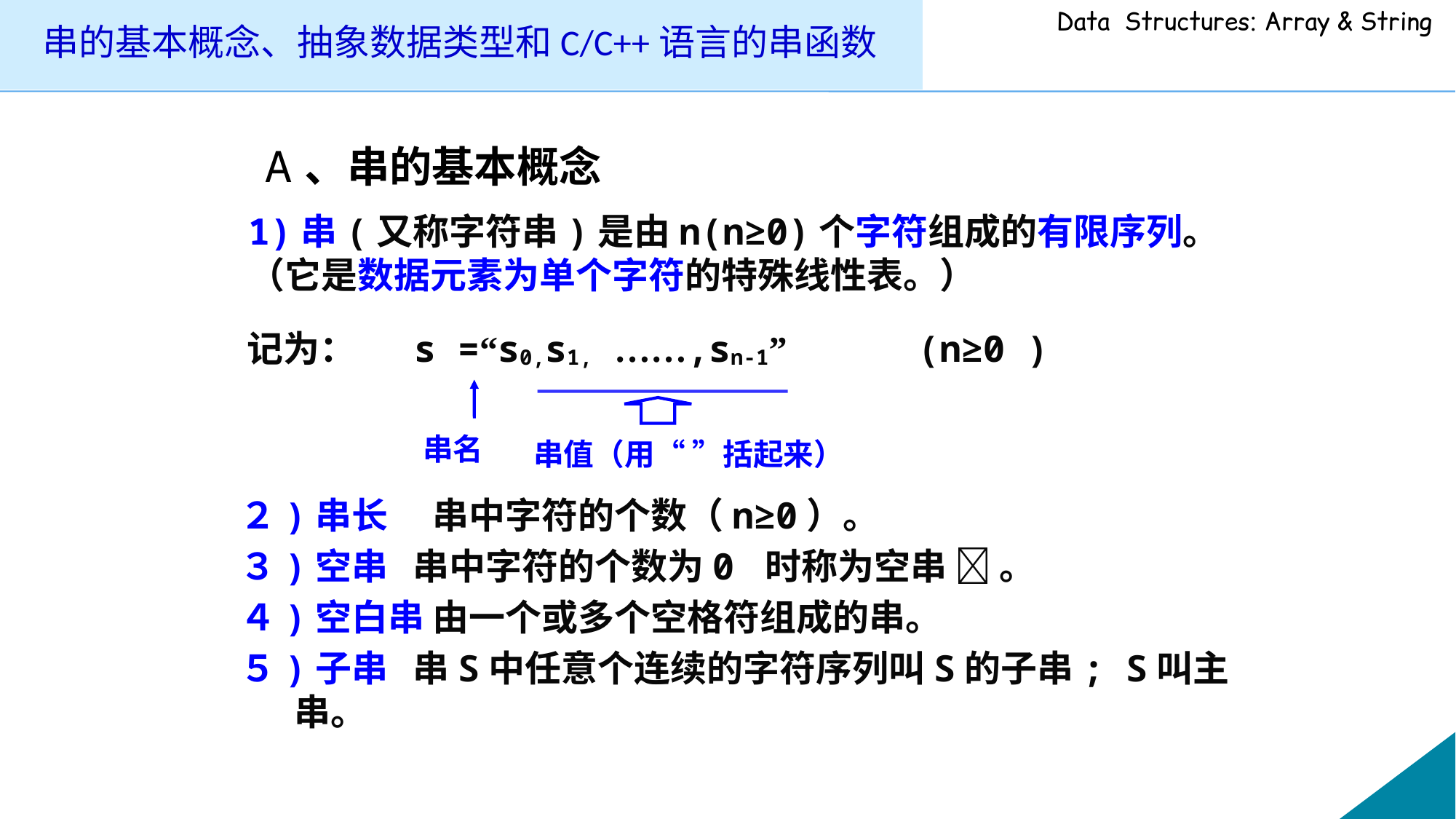

# 串的基本概念、抽象数据类型和C/C++语言的串函数
A、串的基本概念
1)串(又称字符串)是由n(n≥0)个字符组成的有限序列。（它是数据元素为单个字符的特殊线性表。）
记为：      s =“s0,s1, ……,sn-1”      (n≥0 )

 串名
    串值（用“ ”括起来）
２)串长　 串中字符的个数（n≥0）。
３)空串   串中字符的个数为0 时称为空串 ∅ 。
４)空白串 由一个或多个空格符组成的串。
５)子串   串S中任意个连续的字符序列叫S的子串; S叫主串。